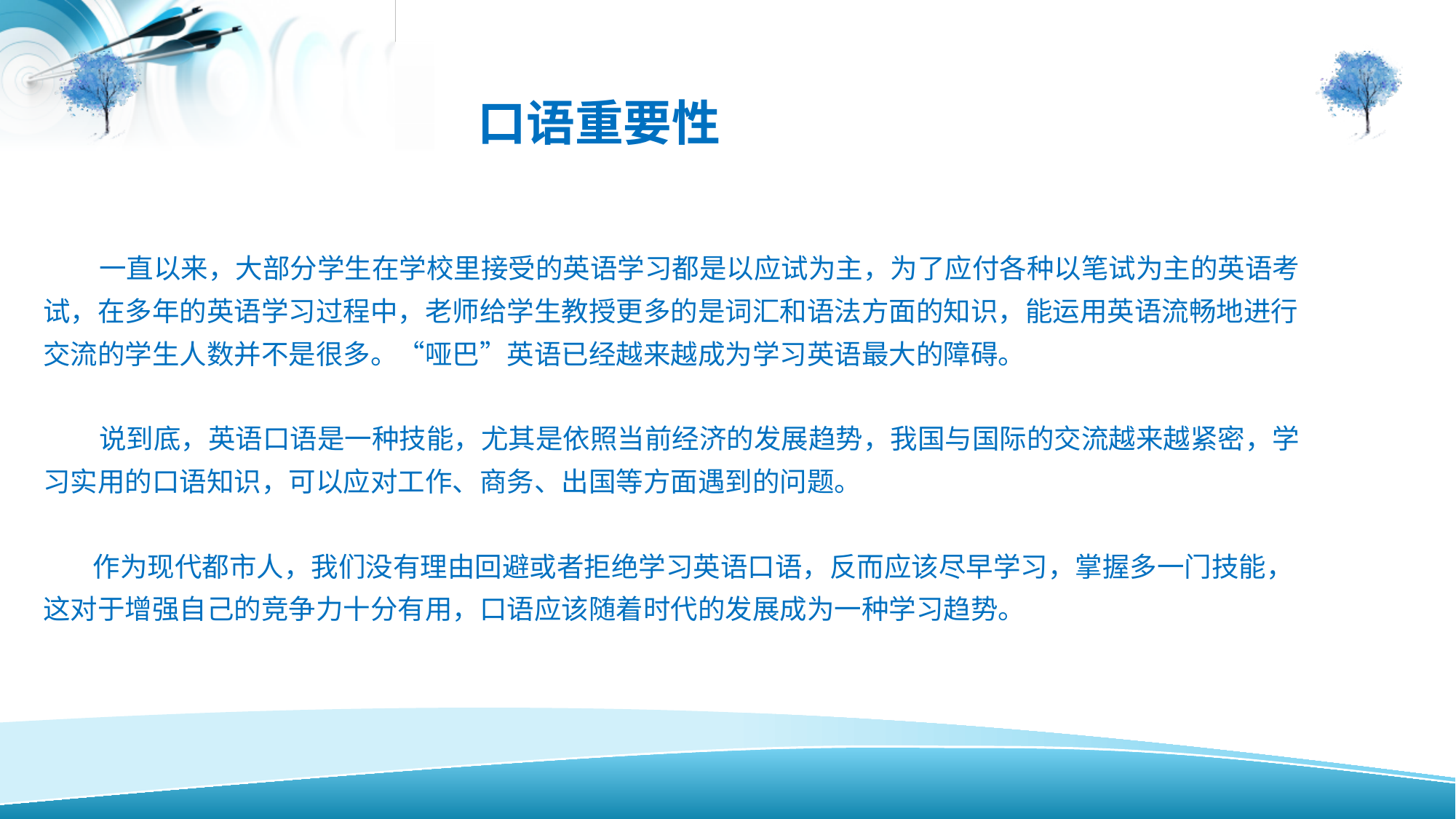

口语重要性
        一直以来，大部分学生在学校里接受的英语学习都是以应试为主，为了应付各种以笔试为主的英语考试，在多年的英语学习过程中，老师给学生教授更多的是词汇和语法方面的知识，能运用英语流畅地进行交流的学生人数并不是很多。“哑巴”英语已经越来越成为学习英语最大的障碍。

        说到底，英语口语是一种技能，尤其是依照当前经济的发展趋势，我国与国际的交流越来越紧密，学习实用的口语知识，可以应对工作、商务、出国等方面遇到的问题。

       作为现代都市人，我们没有理由回避或者拒绝学习英语口语，反而应该尽早学习，掌握多一门技能，这对于增强自己的竞争力十分有用，口语应该随着时代的发展成为一种学习趋势。